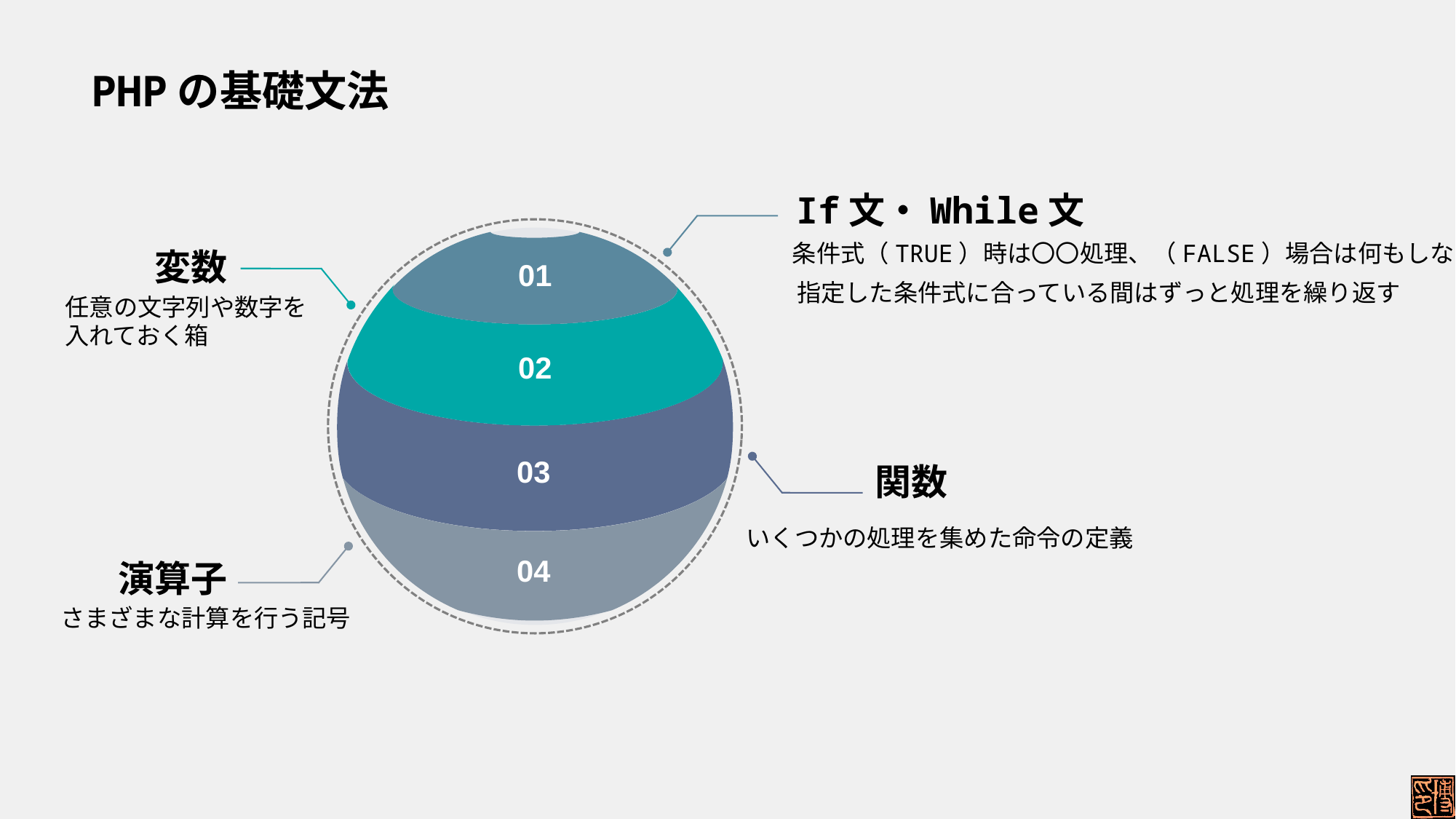

# PHPの基礎文法
If文・While文

01

02

03

04
変数
関数
演算子
条件式（TRUE）時は〇〇処理、（FALSE）場合は何もしない
指定した条件式に合っている間はずっと処理を繰り返す
任意の文字列や数字を
入れておく箱
いくつかの処理を集めた命令の定義
さまざまな計算を行う記号